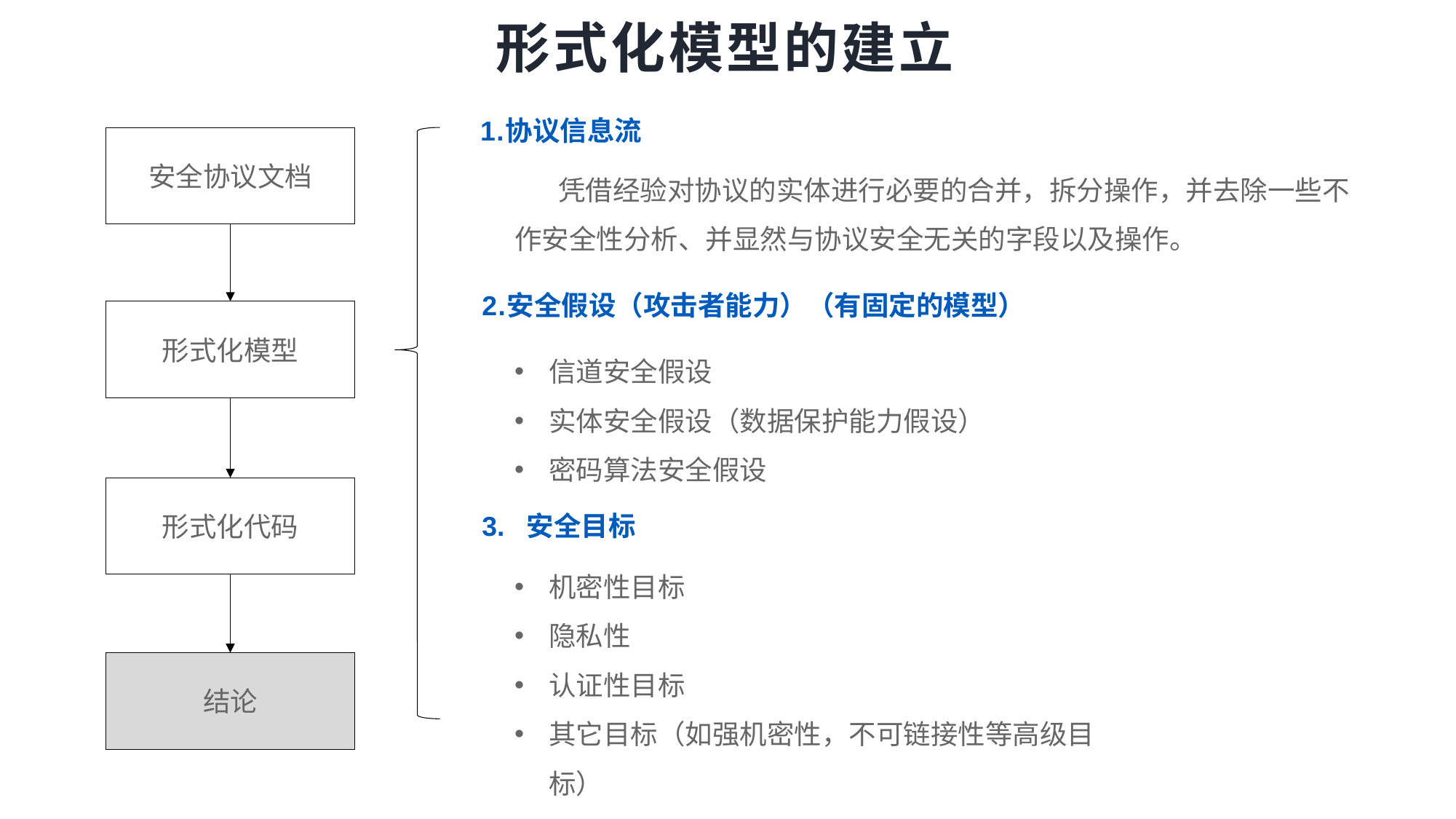

# 形式化模型的建立
协议信息流

安全协议文档
      凭借经验对协议的实体进行必要的合并，拆分操作，并去除一些不作安全性分析、并显然与协议安全无关的字段以及操作。
安全假设（攻击者能力）（有固定的模型）
形式化模型
信道安全假设
实体安全假设（数据保护能力假设）
密码算法安全假设

形式化代码
3.  安全目标
机密性目标
隐私性
认证性目标
其它目标（如强机密性，不可链接性等高级目标）
结论